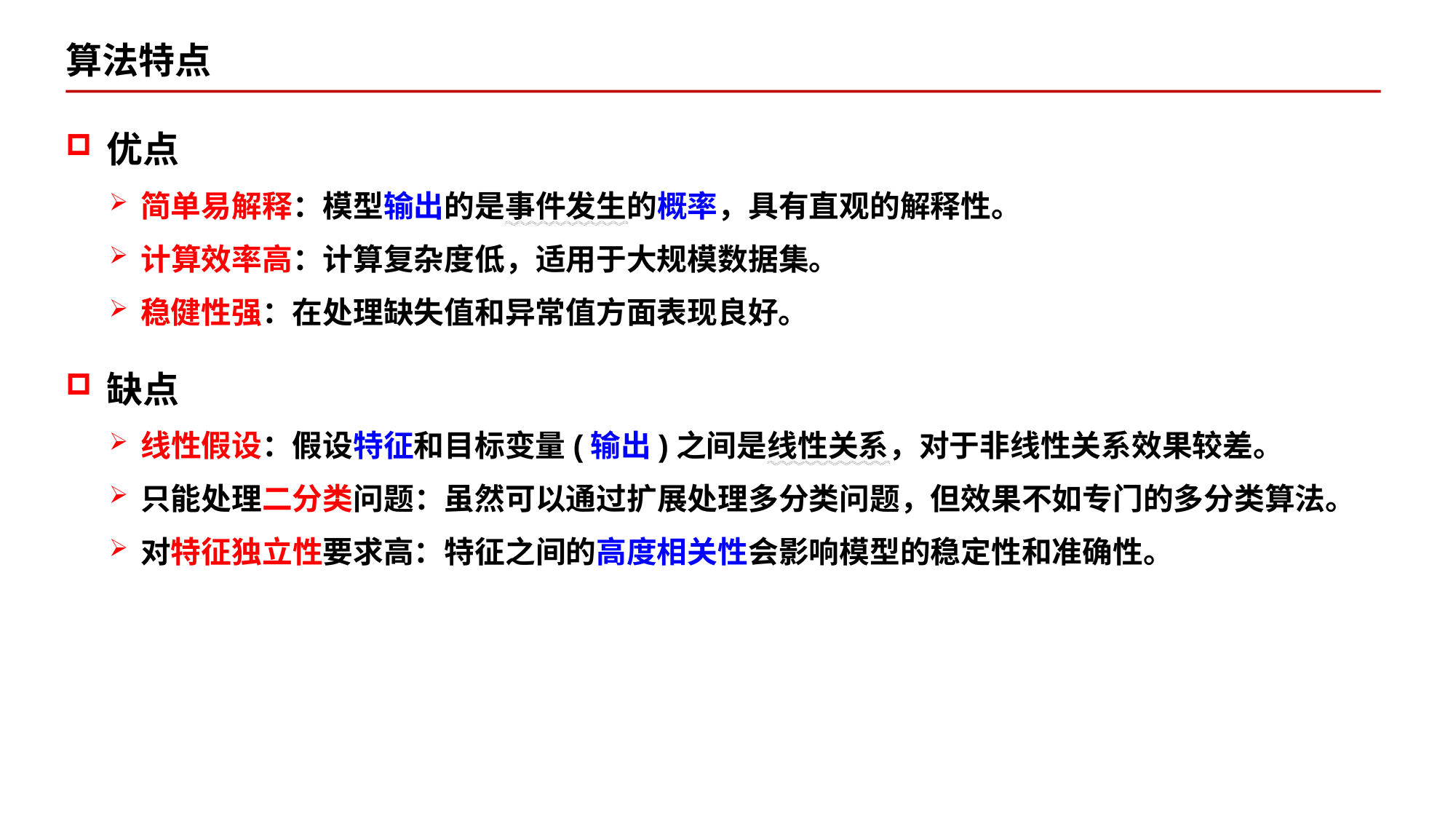

算法特点
优点
简单易解释：模型输出的是事件发生的概率，具有直观的解释性。
计算效率高：计算复杂度低，适用于大规模数据集。
稳健性强：在处理缺失值和异常值方面表现良好。
缺点
线性假设：假设特征和目标变量(输出)之间是线性关系，对于非线性关系效果较差。
只能处理二分类问题：虽然可以通过扩展处理多分类问题，但效果不如专门的多分类算法。
对特征独立性要求高：特征之间的高度相关性会影响模型的稳定性和准确性。